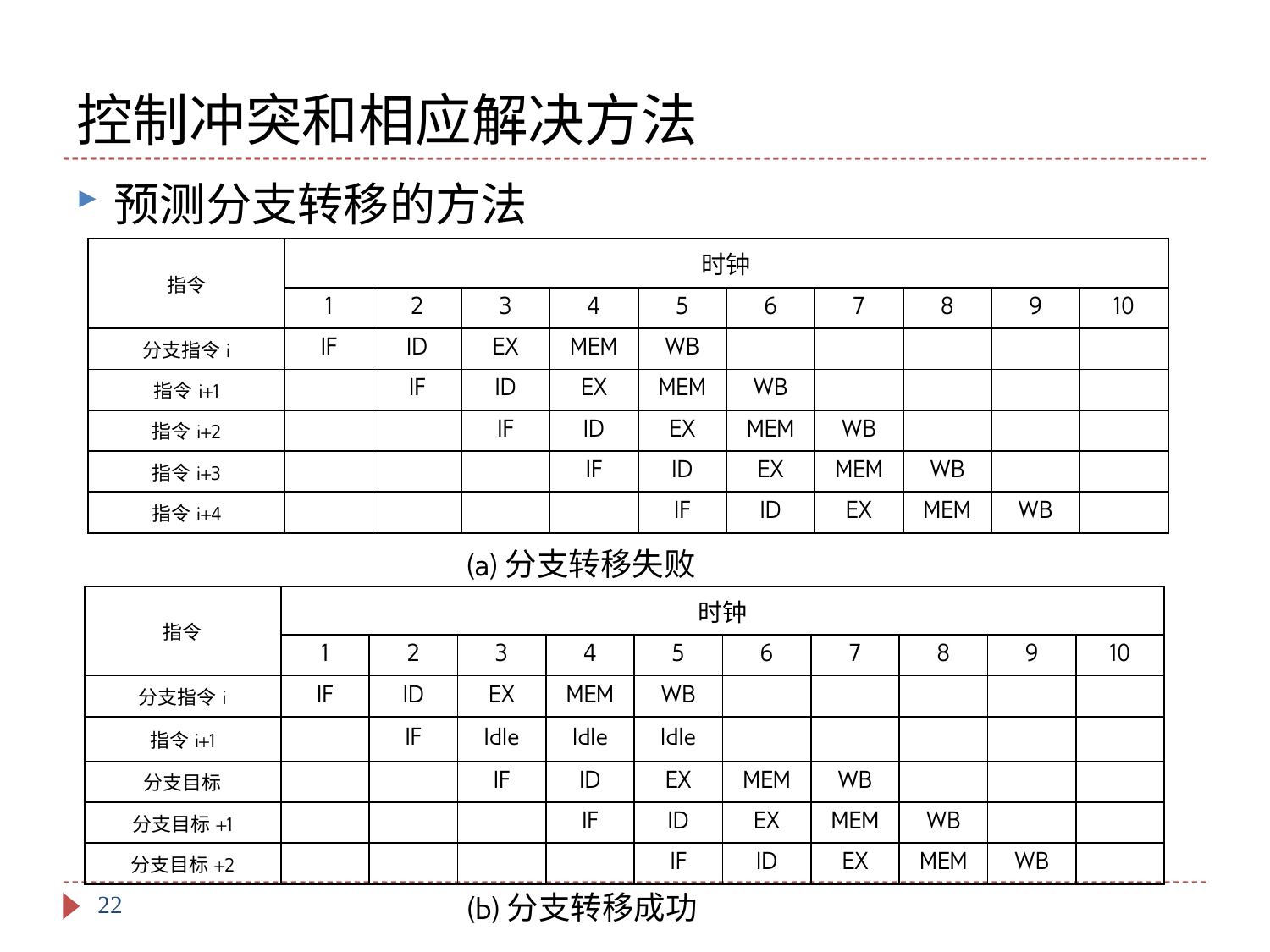

# 控制冲突和相应解决方法
预测分支转移的方法
| 指令 | 时钟 |  |  |  |  |  |  |  |  |  |
| --- | --- | --- | --- | --- | --- | --- | --- | --- | --- | --- |
|  | 1 | 2 | 3 | 4 | 5 | 6 | 7 | 8 | 9 | 10 |
| 分支指令i | IF | ID | EX | MEM | WB |  |  |  |  |  |
| 指令i+1 |  | IF | ID | EX | MEM | WB |  |  |  |  |
| 指令i+2 |  |  | IF | ID | EX | MEM | WB |  |  |  |
| 指令i+3 |  |  |  | IF | ID | EX | MEM | WB |  |  |
| 指令i+4 |  |  |  |  | IF | ID | EX | MEM | WB |  |
(a)分支转移失败
| 指令 | 时钟 |  |  |  |  |  |  |  |  |  |
| --- | --- | --- | --- | --- | --- | --- | --- | --- | --- | --- |
|  | 1 | 2 | 3 | 4 | 5 | 6 | 7 | 8 | 9 | 10 |
| 分支指令i | IF | ID | EX | MEM | WB |  |  |  |  |  |
| 指令i+1 |  | IF | Idle | Idle | Idle |  |  |  |  |  |
| 分支目标 |  |  | IF | ID | EX | MEM | WB |  |  |  |
| 分支目标+1 |  |  |  | IF | ID | EX | MEM | WB |  |  |
| 分支目标+2 |  |  |  |  | IF | ID | EX | MEM | WB |  |
(b)分支转移成功
22